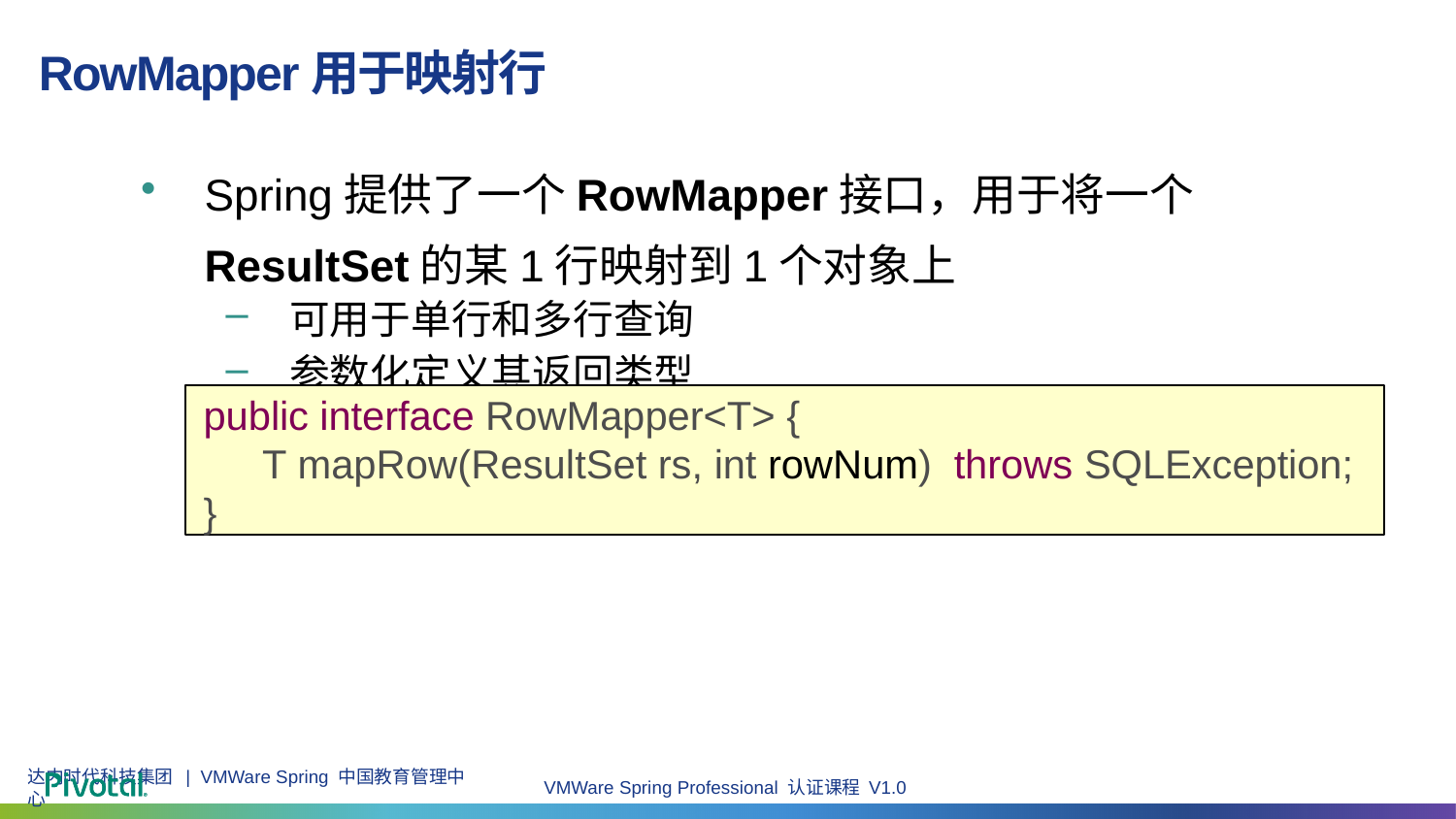

# RowMapper用于映射行
Spring提供了一个RowMapper接口，用于将一个ResultSet的某1行映射到1个对象上
可用于单行和多行查询
参数化定义其返回类型
public interface RowMapper<T> {
T mapRow(ResultSet rs, int rowNum)  throws SQLException;
}
26